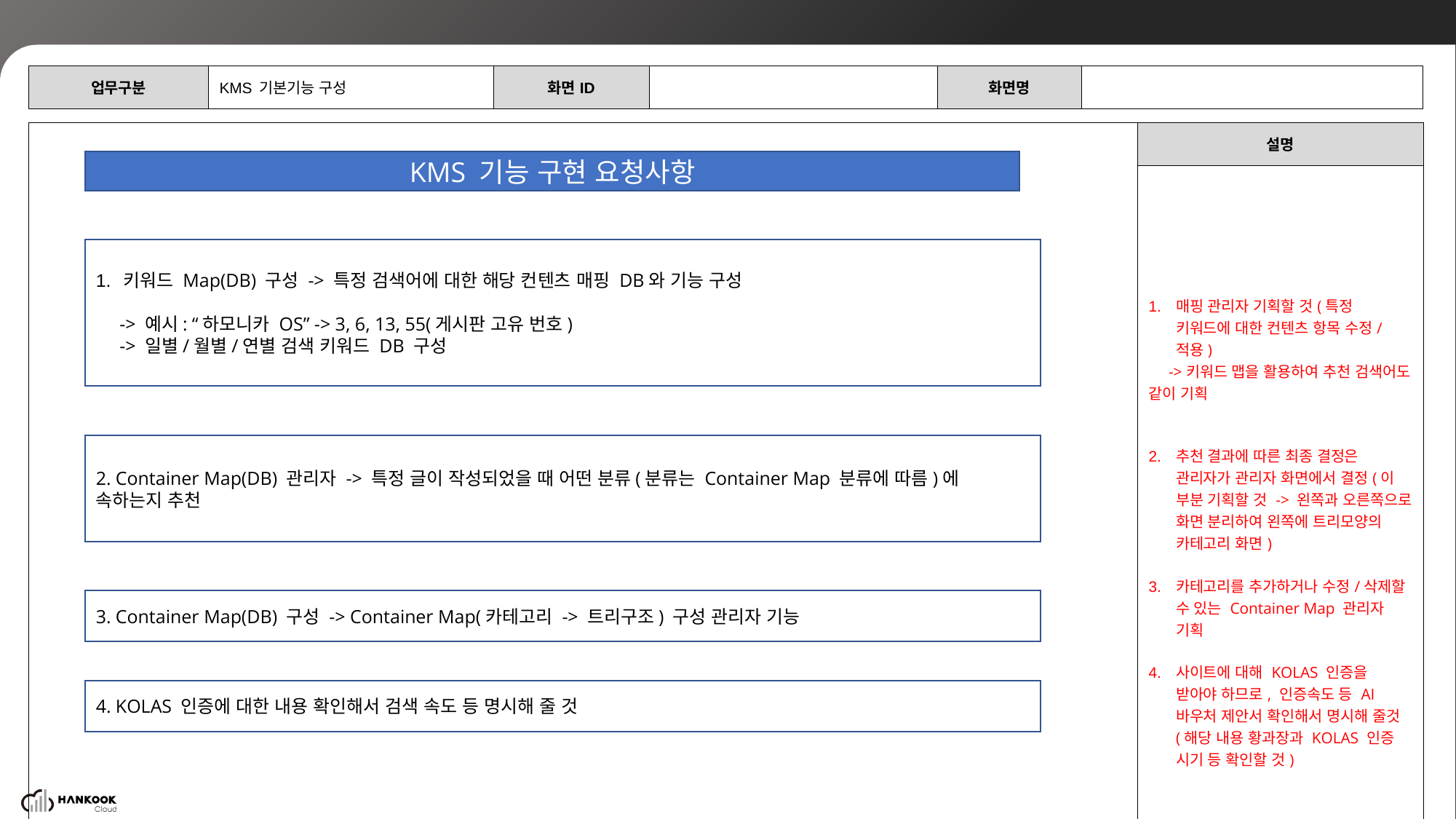

| 업무구분 | KMS 기본기능 구성 | 화면ID |  | 화면명 |  |
| --- | --- | --- | --- | --- | --- |
|  | 설명 |
| --- | --- |
|  | 매핑 관리자 기획할 것(특정 키워드에 대한 컨텐츠 항목 수정/적용) ->키워드 맵을 활용하여 추천 검색어도 같이 기획 추천 결과에 따른 최종 결정은 관리자가 관리자 화면에서 결정(이 부분 기획할 것 -> 왼쪽과 오른쪽으로 화면 분리하여 왼쪽에 트리모양의 카테고리 화면) 카테고리를 추가하거나 수정/삭제할 수 있는 Container Map 관리자 기획 사이트에 대해 KOLAS 인증을 받아야 하므로, 인증속도 등 AI바우처 제안서 확인해서 명시해 줄것(해당 내용 황과장과 KOLAS 인증 시기 등 확인할 것) |
KMS 기능 구현 요청사항
키워드 Map(DB) 구성 -> 특정 검색어에 대한 해당 컨텐츠 매핑 DB와 기능 구성

     -> 예시: “하모니카 OS” -> 3, 6, 13, 55(게시판 고유 번호)
     -> 일별/월별/연별 검색 키워드 DB 구성
2. Container Map(DB) 관리자 -> 특정 글이 작성되었을 때 어떤 분류(분류는 Container Map 분류에 따름)에 속하는지 추천
3. Container Map(DB) 구성 -> Container Map(카테고리 -> 트리구조) 구성 관리자 기능
4. KOLAS 인증에 대한 내용 확인해서 검색 속도 등 명시해 줄 것